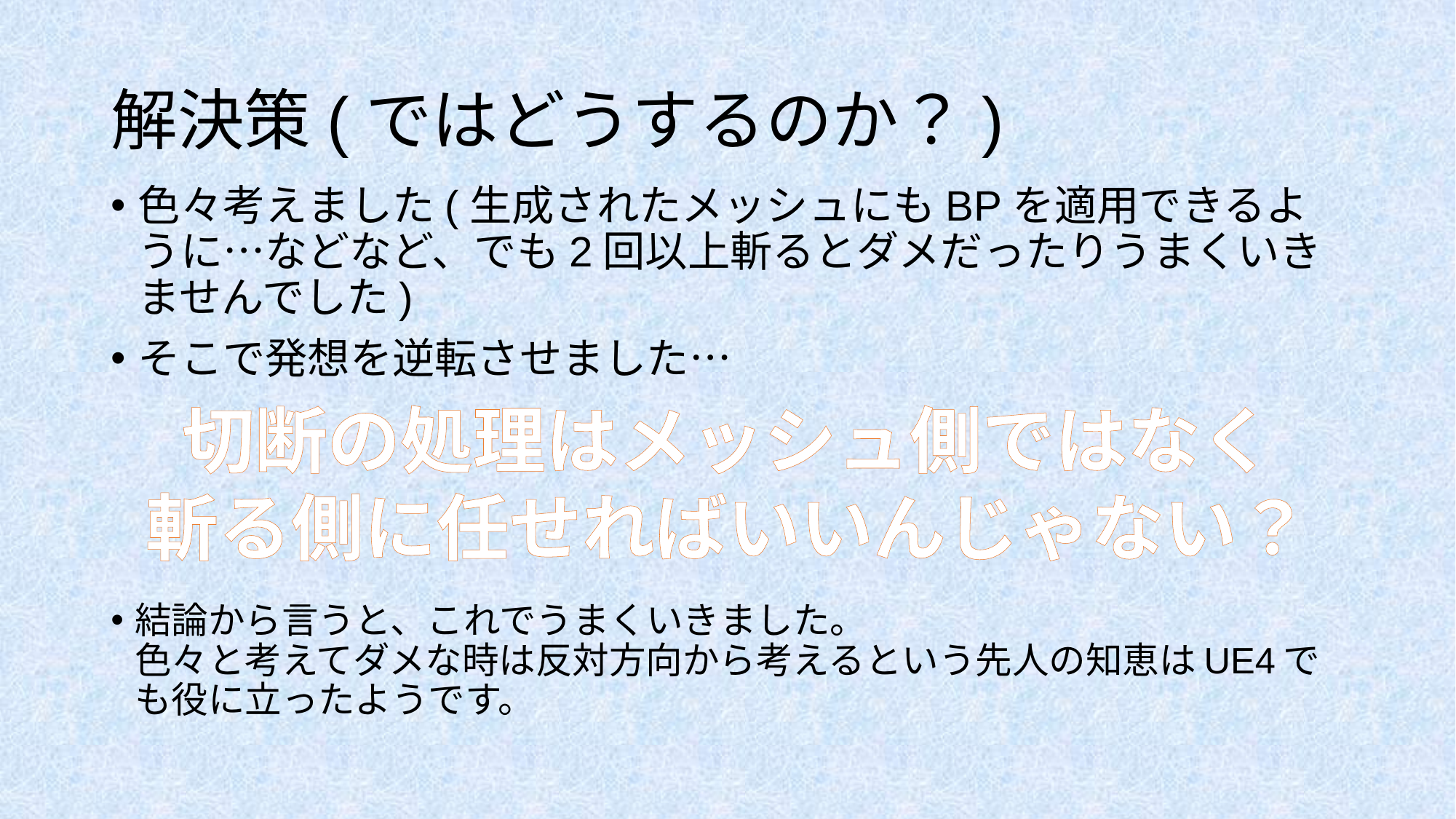

# 解決策(ではどうするのか？)
色々考えました(生成されたメッシュにもBPを適用できるように…などなど、でも2回以上斬るとダメだったりうまくいきませんでした)
そこで発想を逆転させました…
切断の処理はメッシュ側ではなく
斬る側に任せればいいんじゃない？
結論から言うと、これでうまくいきました。
色々と考えてダメな時は反対方向から考えるという先人の知恵はUE4でも役に立ったようです。